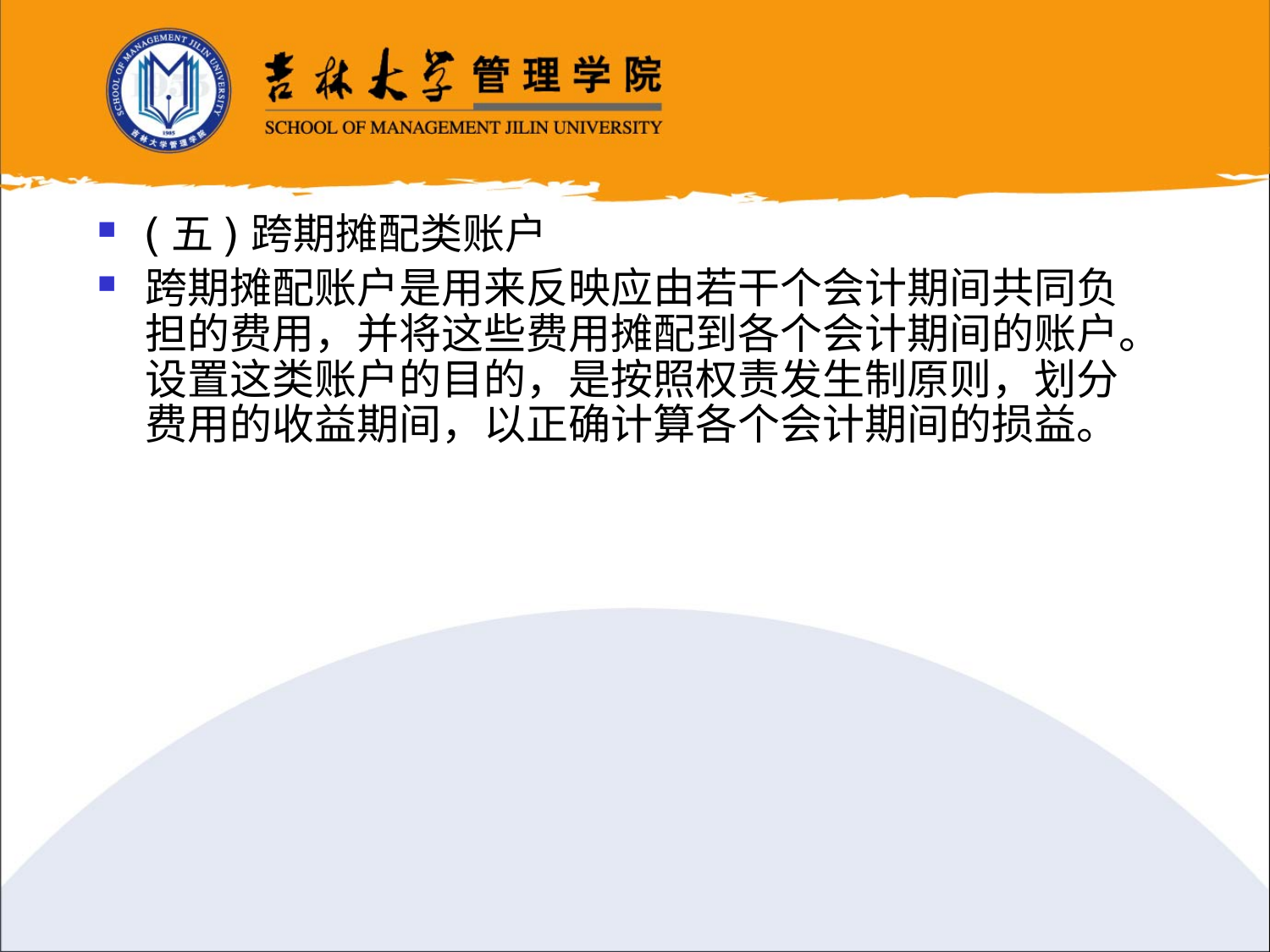

(五)跨期摊配类账户
跨期摊配账户是用来反映应由若干个会计期间共同负担的费用，并将这些费用摊配到各个会计期间的账户。设置这类账户的目的，是按照权责发生制原则，划分费用的收益期间，以正确计算各个会计期间的损益。
100